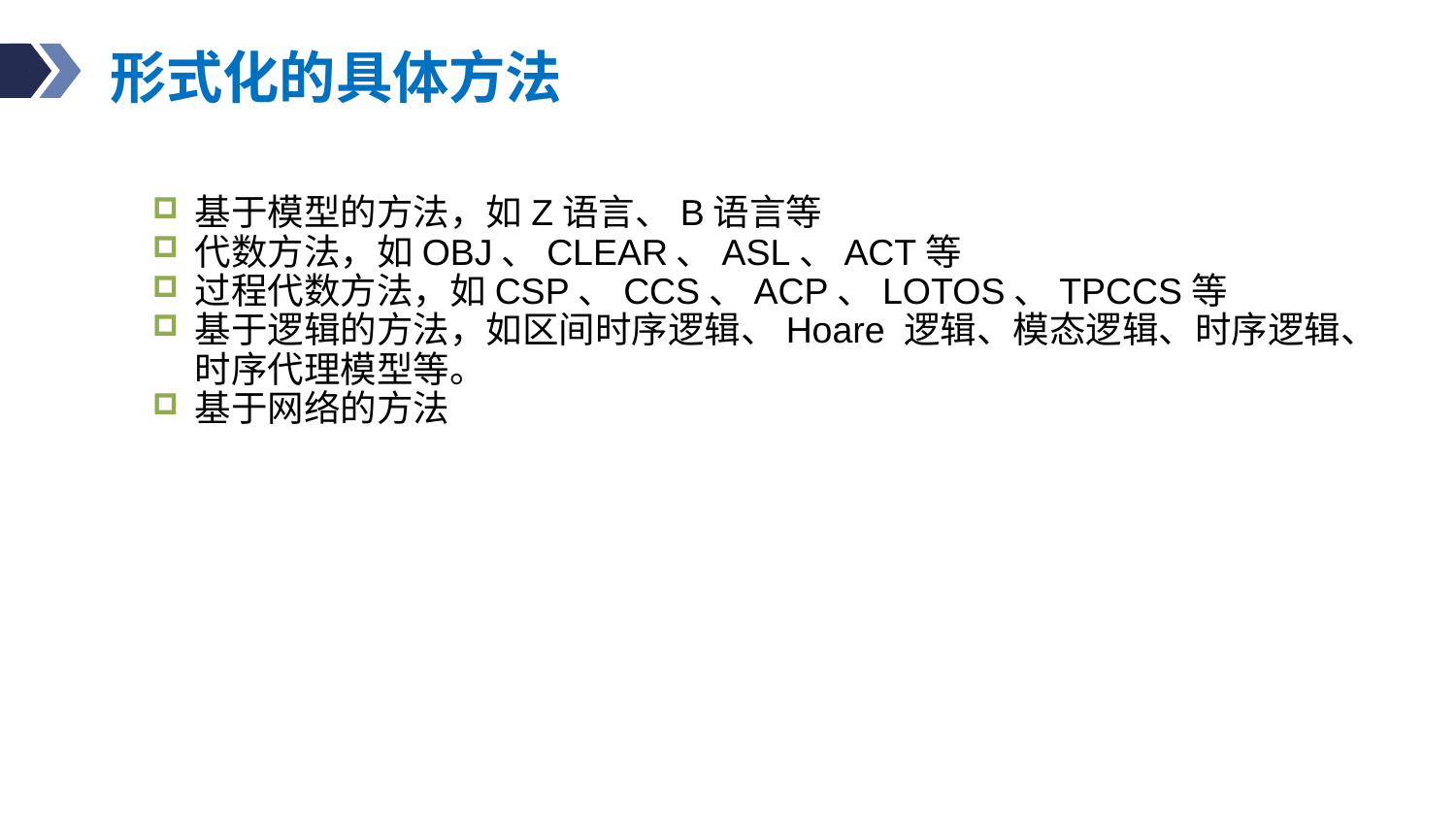

# 形式化的具体方法
基于模型的方法，如Z语言、B语言等
代数方法，如OBJ、CLEAR、ASL、ACT等
过程代数方法，如CSP、CCS、ACP、LOTOS、TPCCS等
基于逻辑的方法，如区间时序逻辑、Hoare 逻辑、模态逻辑、时序逻辑、时序代理模型等。
基于网络的方法